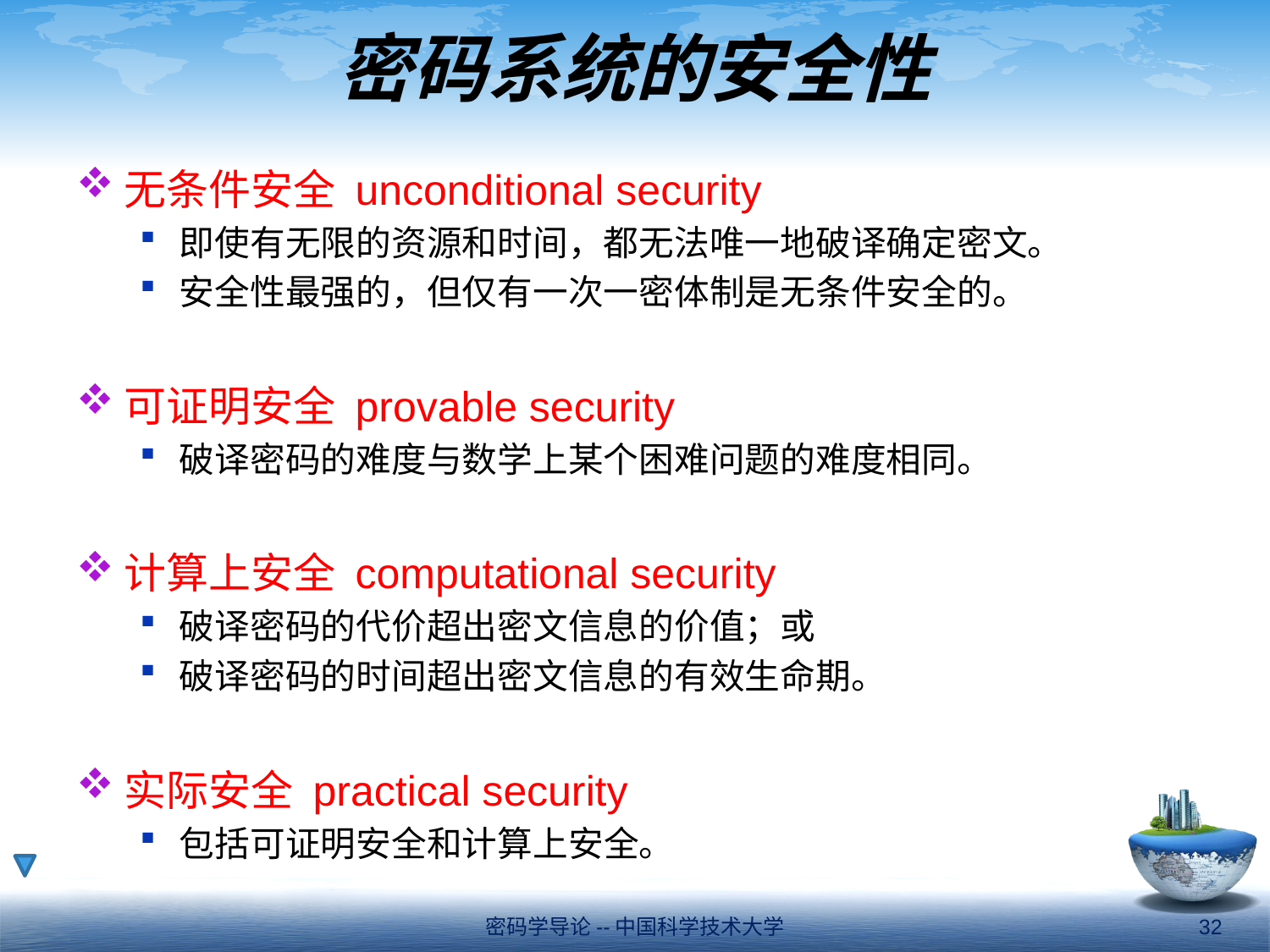

# 密码系统的安全性
无条件安全 unconditional security
即使有无限的资源和时间，都无法唯一地破译确定密文。
安全性最强的，但仅有一次一密体制是无条件安全的。

可证明安全 provable security
破译密码的难度与数学上某个困难问题的难度相同。

计算上安全 computational security
破译密码的代价超出密文信息的价值；或
破译密码的时间超出密文信息的有效生命期。

实际安全 practical security
包括可证明安全和计算上安全。

密码学导论--中国科学技术大学
32